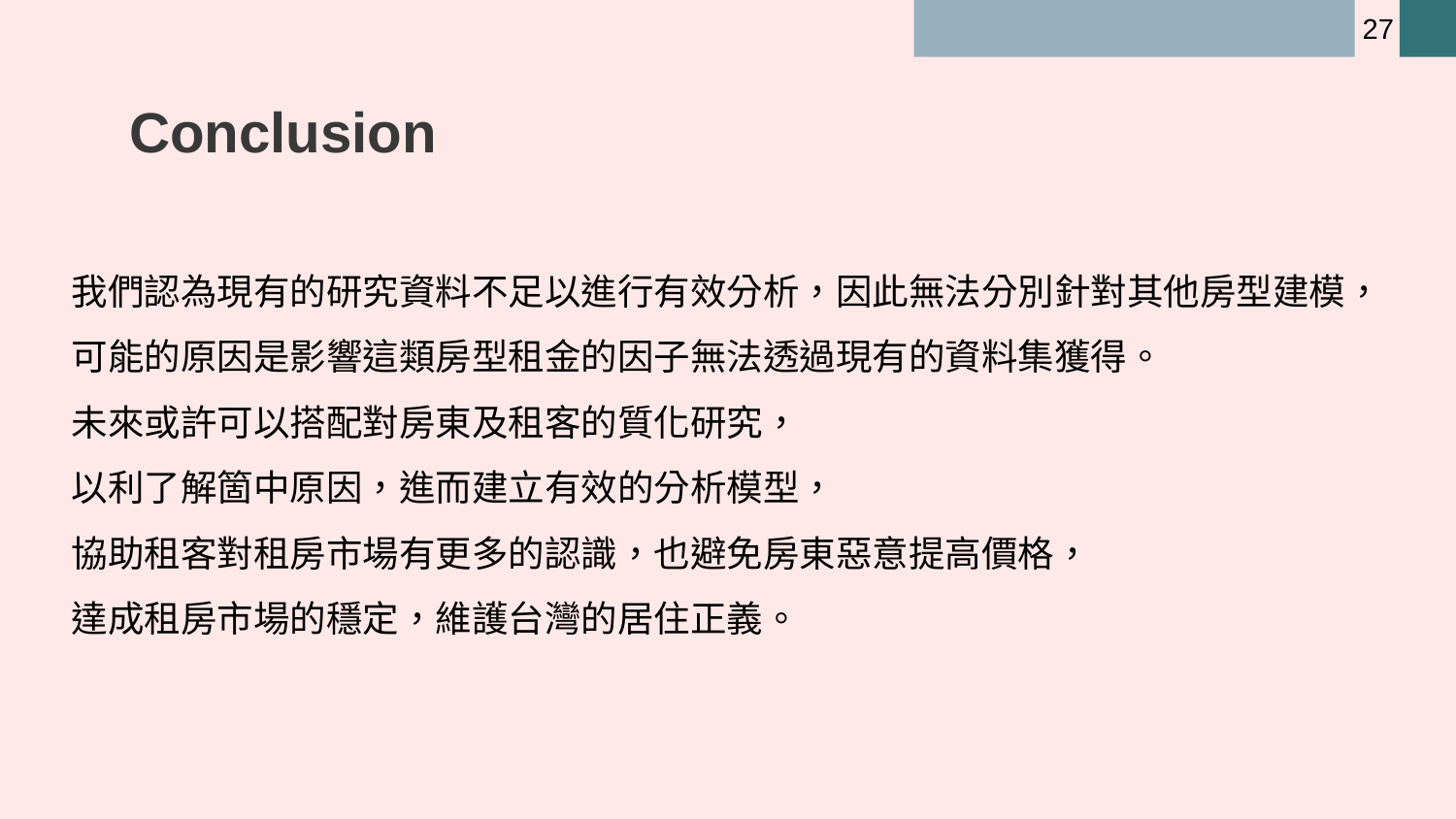

27
# Conclusion
我們認為現有的研究資料不足以進行有效分析，因此無法分別針對其他房型建模，
可能的原因是影響這類房型租金的因子無法透過現有的資料集獲得。
未來或許可以搭配對房東及租客的質化研究，
以利了解箇中原因，進而建立有效的分析模型，
協助租客對租房市場有更多的認識，也避免房東惡意提高價格，
達成租房市場的穩定，維護台灣的居住正義。